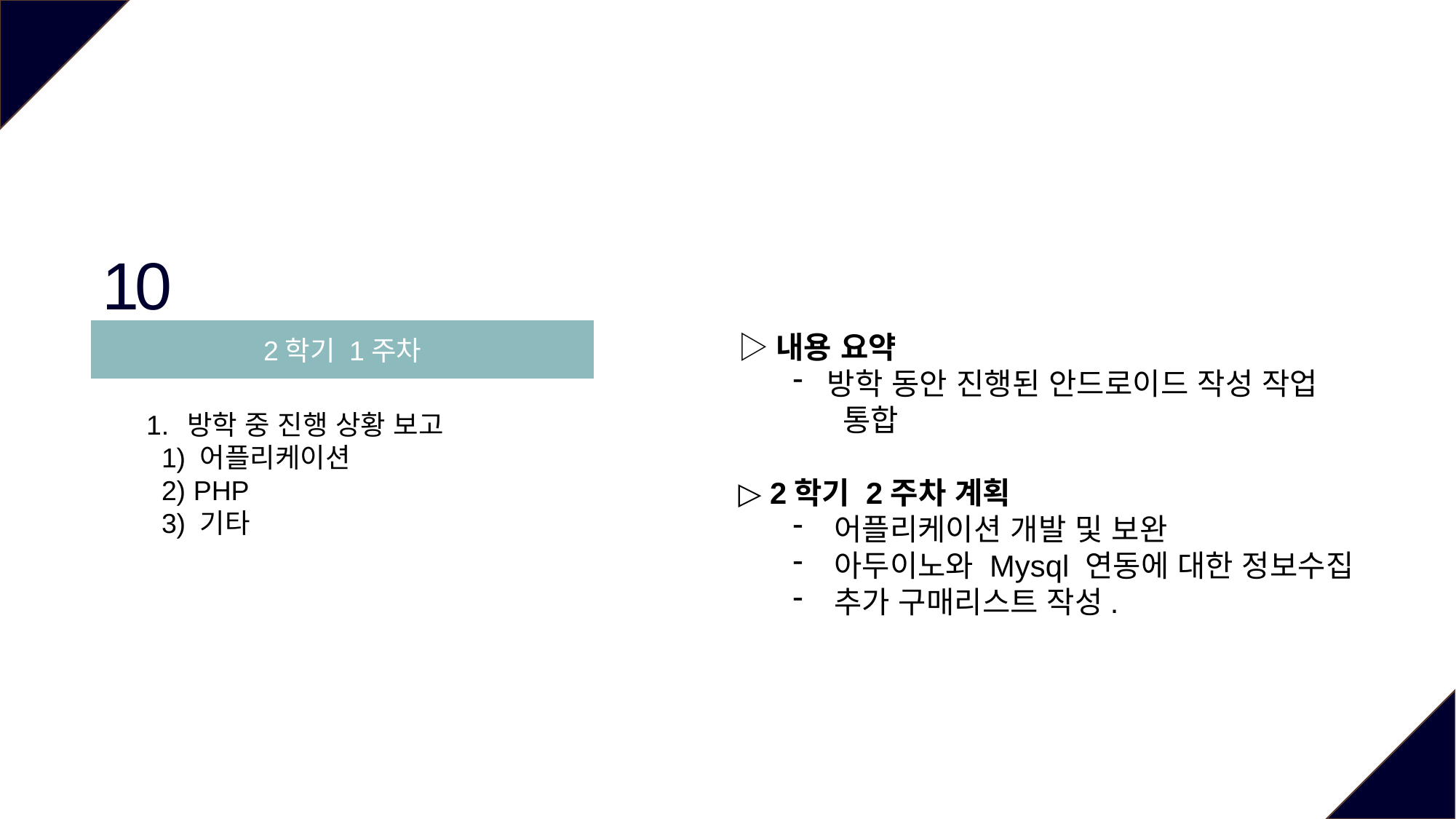

10
2학기 1주차
▷내용 요약
방학 동안 진행된 안드로이드 작성 작업
     통합

▷ 2학기 2주차 계획
어플리케이션 개발 및 보완
아두이노와 Mysql 연동에 대한 정보수집
추가 구매리스트 작성.
방학 중 진행 상황 보고
  1) 어플리케이션
  2) PHP
  3) 기타